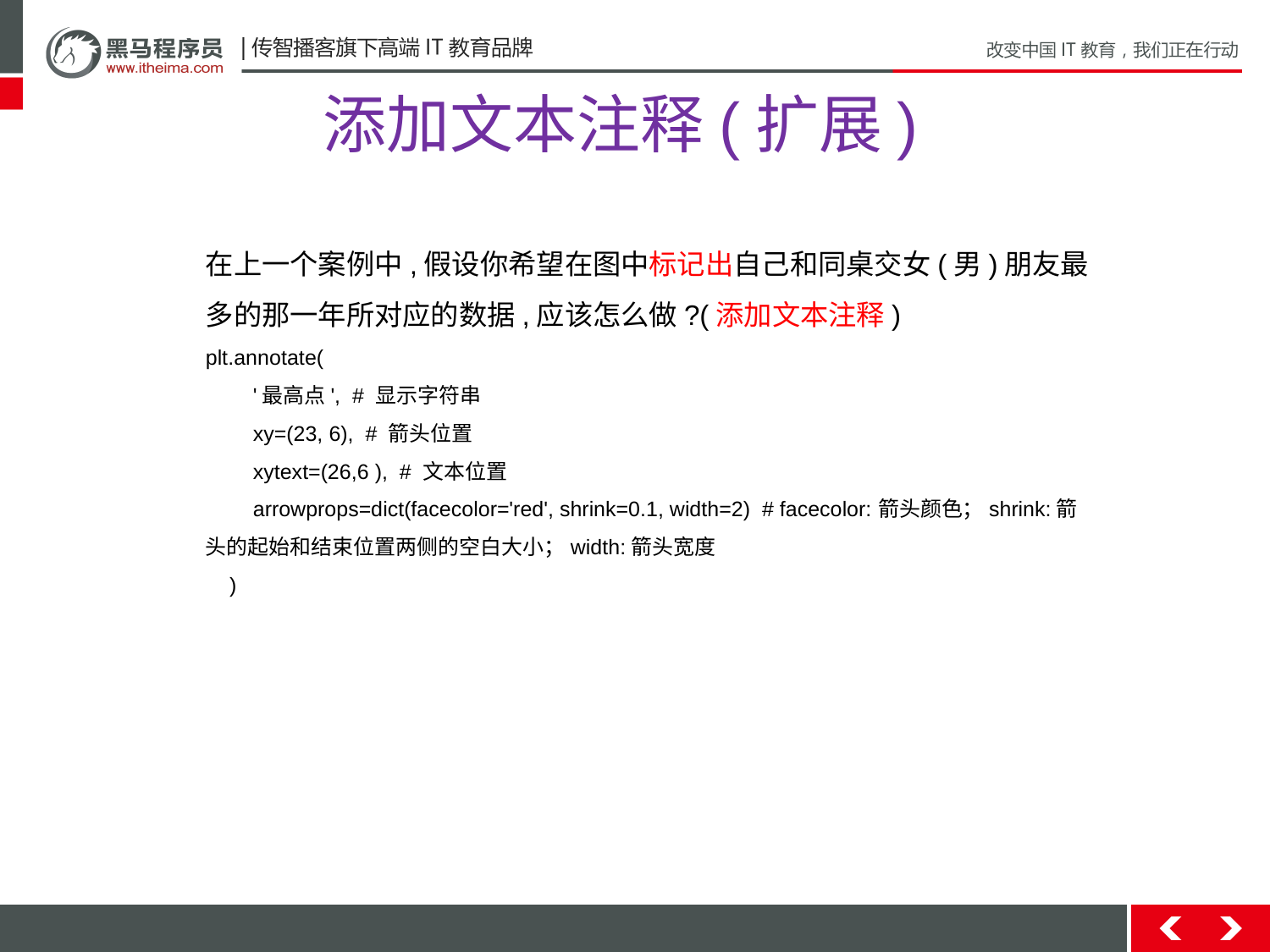

# 添加文本注释(扩展)
在上一个案例中,假设你希望在图中标记出自己和同桌交女(男)朋友最多的那一年所对应的数据,应该怎么做?(添加文本注释)
plt.annotate(
        '最高点',  # 显示字符串
        xy=(23, 6),  # 箭头位置
        xytext=(26,6 ),  # 文本位置
        arrowprops=dict(facecolor='red', shrink=0.1, width=2)  # facecolor:箭头颜色；shrink:箭头的起始和结束位置两侧的空白大小；width:箭头宽度
    )